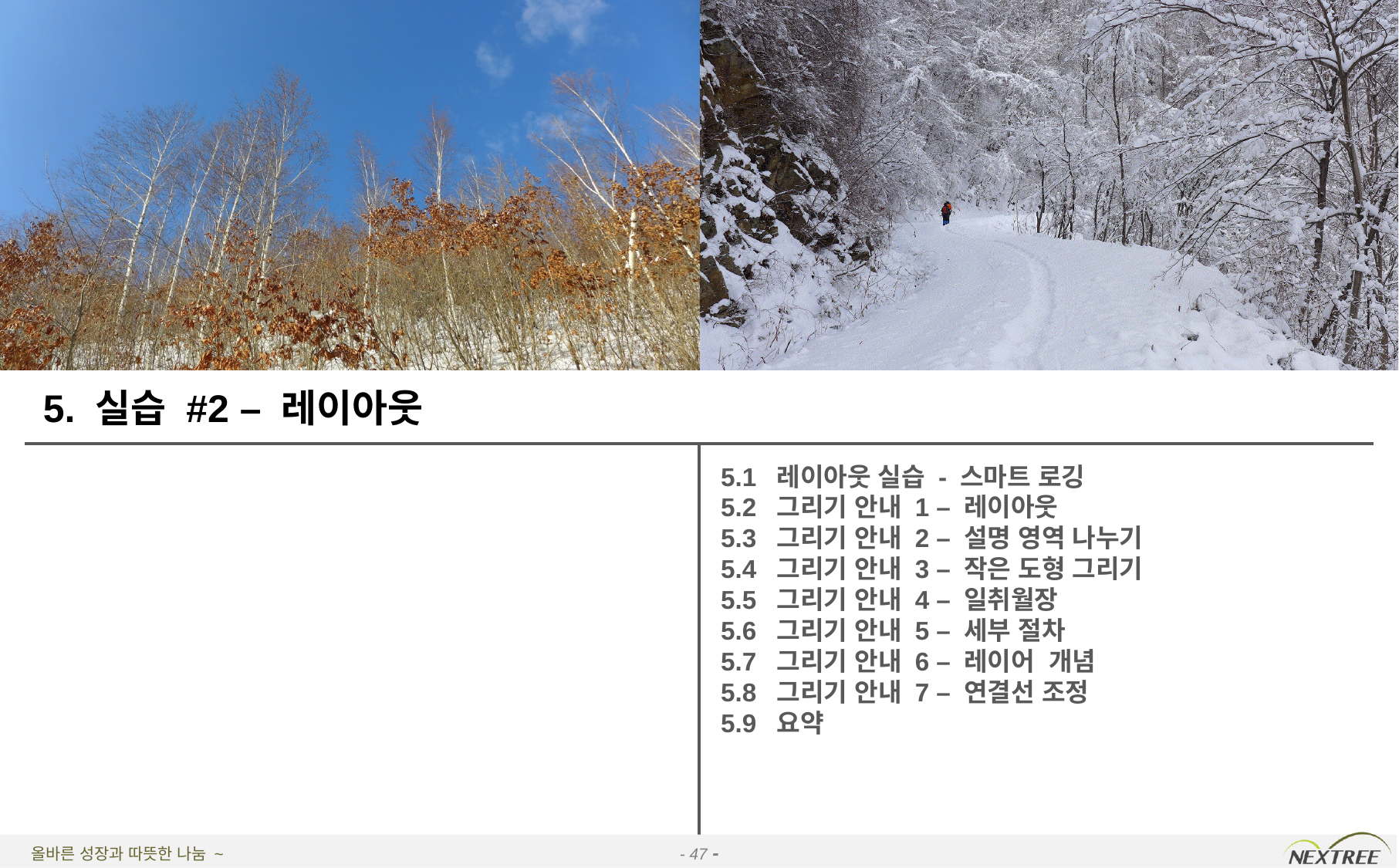

# 5. 실습 #2 – 레이아웃
5.1  레이아웃 실습 - 스마트 로깅
5.2  그리기 안내 1 – 레이아웃
5.3  그리기 안내 2 – 설명 영역 나누기
5.4  그리기 안내 3 – 작은 도형 그리기
5.5  그리기 안내 4 – 일취월장
5.6  그리기 안내 5 – 세부 절차
5.7  그리기 안내 6 – 레이어  개념
5.8  그리기 안내 7 – 연결선 조정
5.9  요약